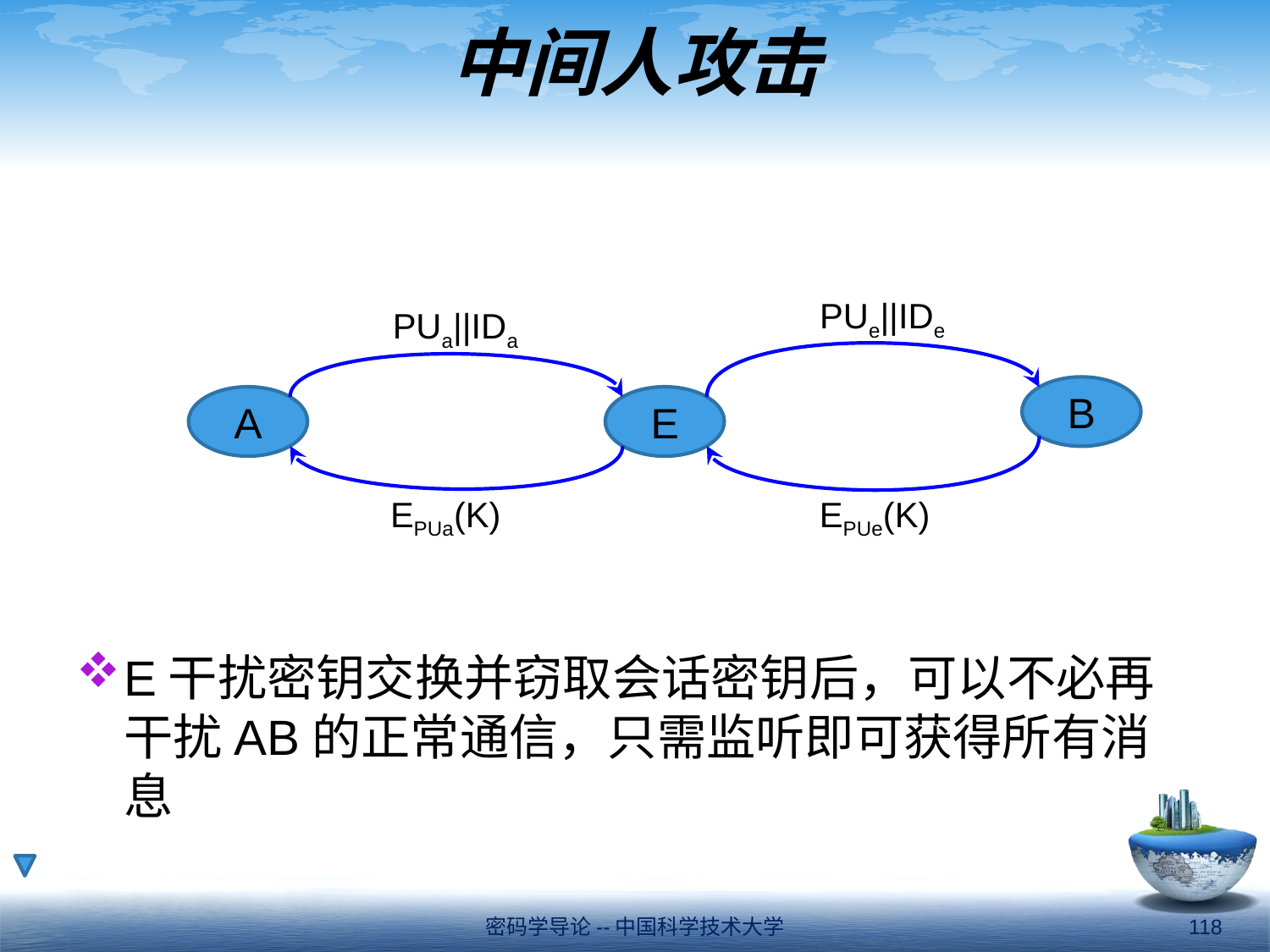

# 中间人攻击

E干扰密钥交换并窃取会话密钥后，可以不必再干扰AB的正常通信，只需监听即可获得所有消息

PUe||IDe
PUa||IDa
B
A
E
EPUa(K)
EPUe(K)

密码学导论--中国科学技术大学
118